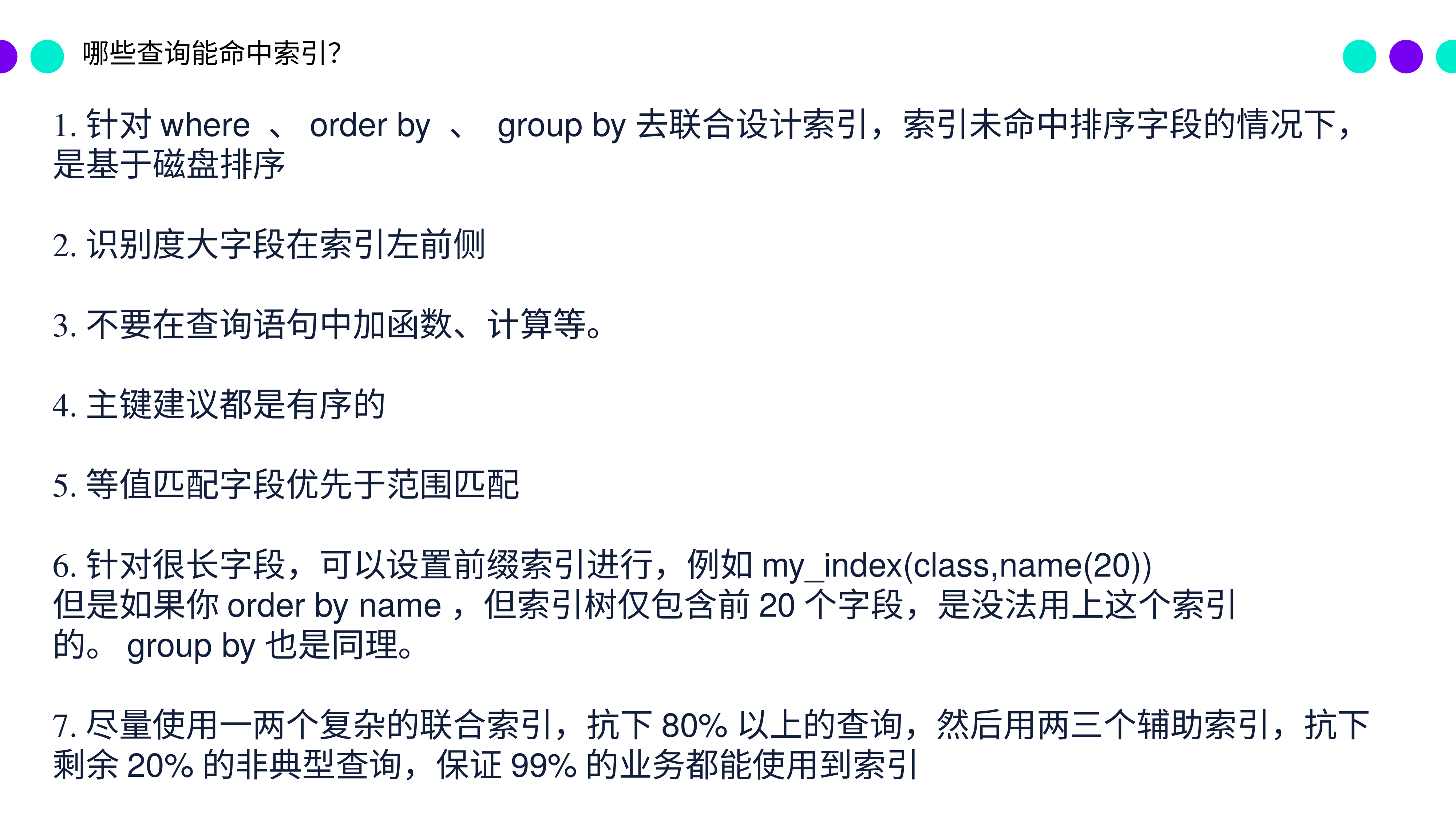

哪些查询能命中索引？

1.针对where 、order by 、 group by去联合设计索引，索引未命中排序字段的情况下，是基于磁盘排序

2.识别度大字段在索引左前侧

3.不要在查询语句中加函数、计算等。

4.主键建议都是有序的

5.等值匹配字段优先于范围匹配

6.针对很长字段，可以设置前缀索引进行，例如my_index(class,name(20))
但是如果你order by name，但索引树仅包含前20个字段，是没法用上这个索引的。group by也是同理。

7.尽量使用一两个复杂的联合索引，抗下80%以上的查询，然后用两三个辅助索引，抗下剩余20%的非典型查询，保证99%的业务都能使用到索引